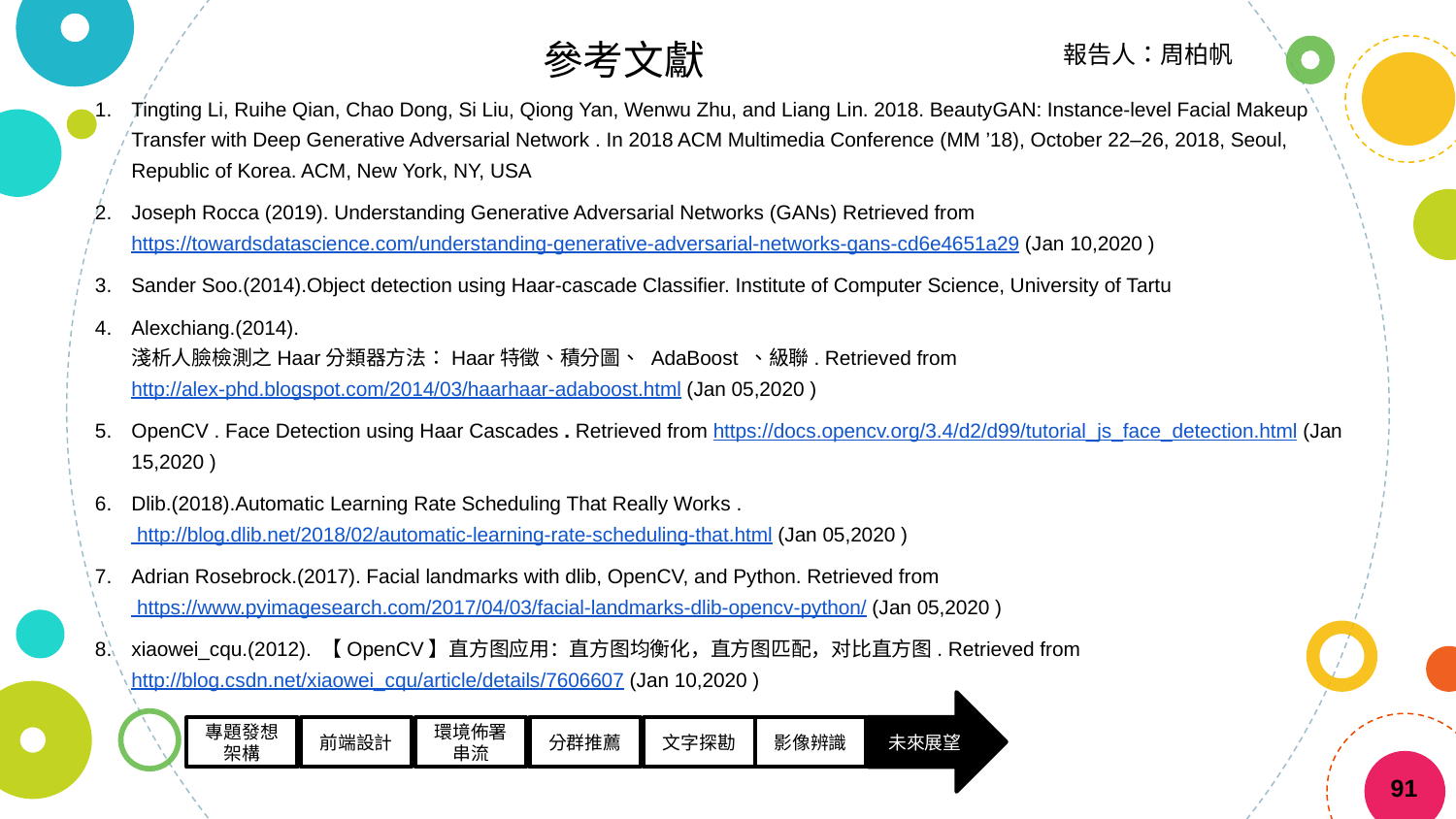

參考文獻
報告人：周柏帆
Tingting Li, Ruihe Qian, Chao Dong, Si Liu, Qiong Yan, Wenwu Zhu, and Liang Lin. 2018. BeautyGAN: Instance-level Facial Makeup Transfer with Deep Generative Adversarial Network . In 2018 ACM Multimedia Conference (MM ’18), October 22–26, 2018, Seoul, Republic of Korea. ACM, New York, NY, USA
Joseph Rocca (2019). Understanding Generative Adversarial Networks (GANs) Retrieved from https://towardsdatascience.com/understanding-generative-adversarial-networks-gans-cd6e4651a29 (Jan 10,2020 )
Sander Soo.(2014).Object detection using Haar-cascade Classifier. Institute of Computer Science, University of Tartu
Alexchiang.(2014).
淺析人臉檢測之Haar分類器方法：Haar特徵、積分圖、 AdaBoost 、級聯. Retrieved from http://alex-phd.blogspot.com/2014/03/haarhaar-adaboost.html (Jan 05,2020 )
OpenCV . Face Detection using Haar Cascades . Retrieved from https://docs.opencv.org/3.4/d2/d99/tutorial_js_face_detection.html (Jan 15,2020 )
Dlib.(2018).Automatic Learning Rate Scheduling That Really Works . http://blog.dlib.net/2018/02/automatic-learning-rate-scheduling-that.html (Jan 05,2020 )
Adrian Rosebrock.(2017). Facial landmarks with dlib, OpenCV, and Python. Retrieved from https://www.pyimagesearch.com/2017/04/03/facial-landmarks-dlib-opencv-python/ (Jan 05,2020 )
xiaowei_cqu.(2012). 【OpenCV】直方图应用：直方图均衡化，直方图匹配，对比直方图. Retrieved from http://blog.csdn.net/xiaowei_cqu/article/details/7606607 (Jan 10,2020 )

91